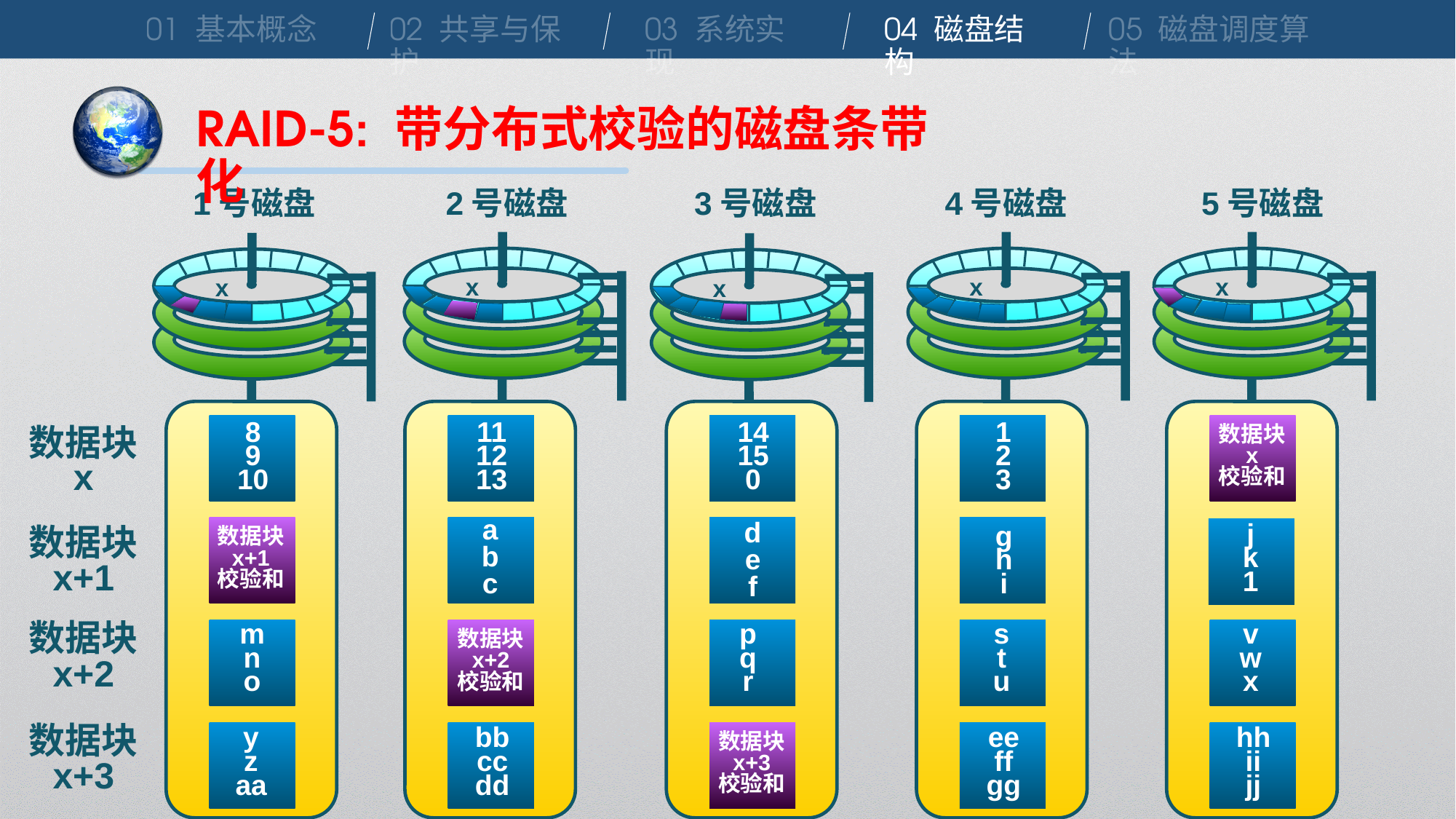

01 基本概念
02 共享与保护
03 系统实现
04 磁盘结构
05 磁盘调度算法

RAID-5: 带分布式校验的磁盘条带化
1号磁盘
2号磁盘
3号磁盘
4号磁盘
5号磁盘

x

x

x

x

x

8
9
10
11
12
13
14
15
0
1
2
3
数据块
x
校验和
数据块
x
a
b
c
d
e
f

j
k
1
g
h
i
数据块
x+1
校验和
数据块
x+1
数据块
x+2
m
n
o
p
q
r
s
t
u
v
w
x

数据块
x+2
校验和
数据块
x+3

y
z
aa
bb
cc
dd
ee
ff
gg
hh
ii
jj
数据块
x+3
校验和